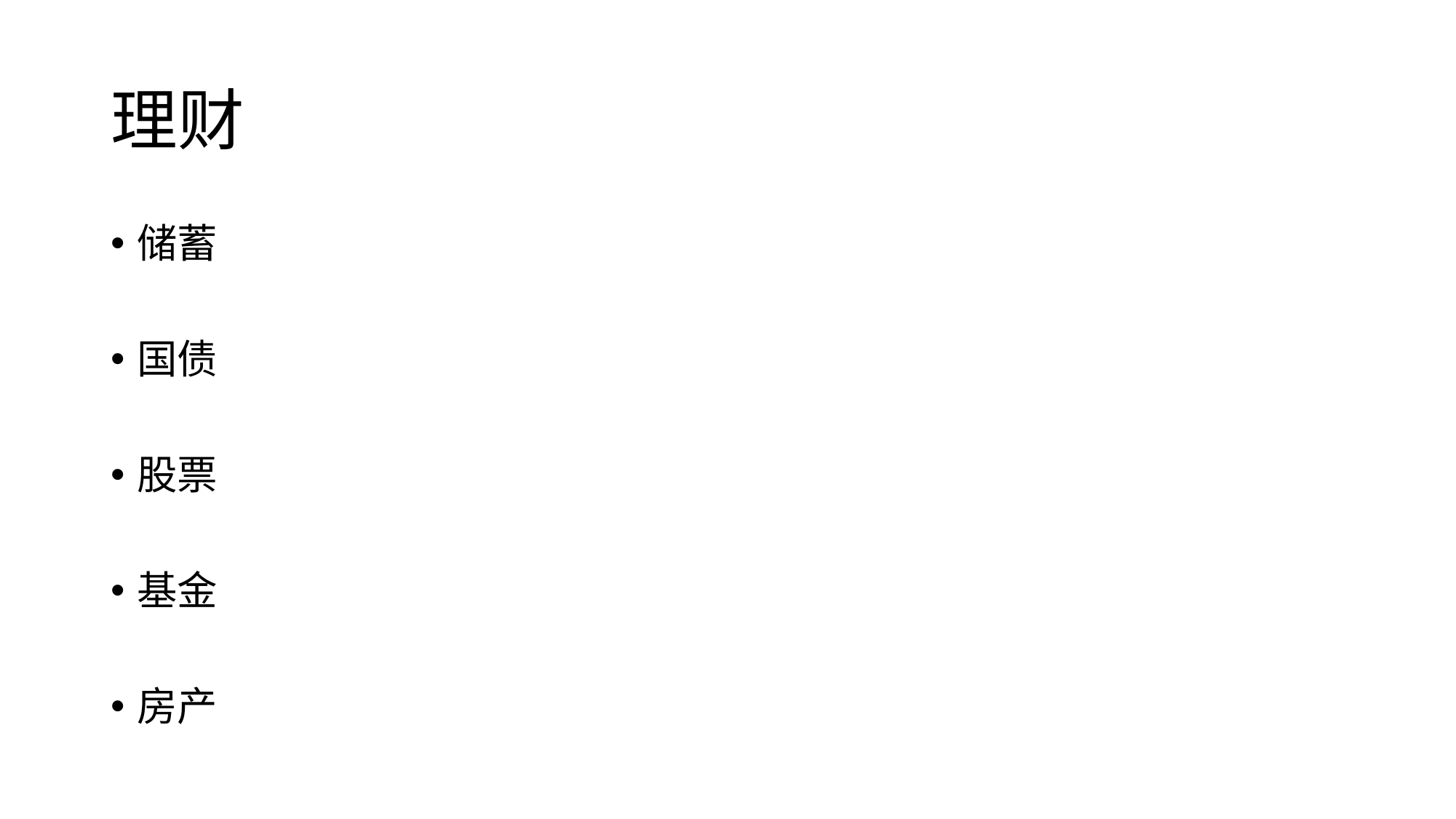

# 理财
储蓄

国债

股票

基金

房产